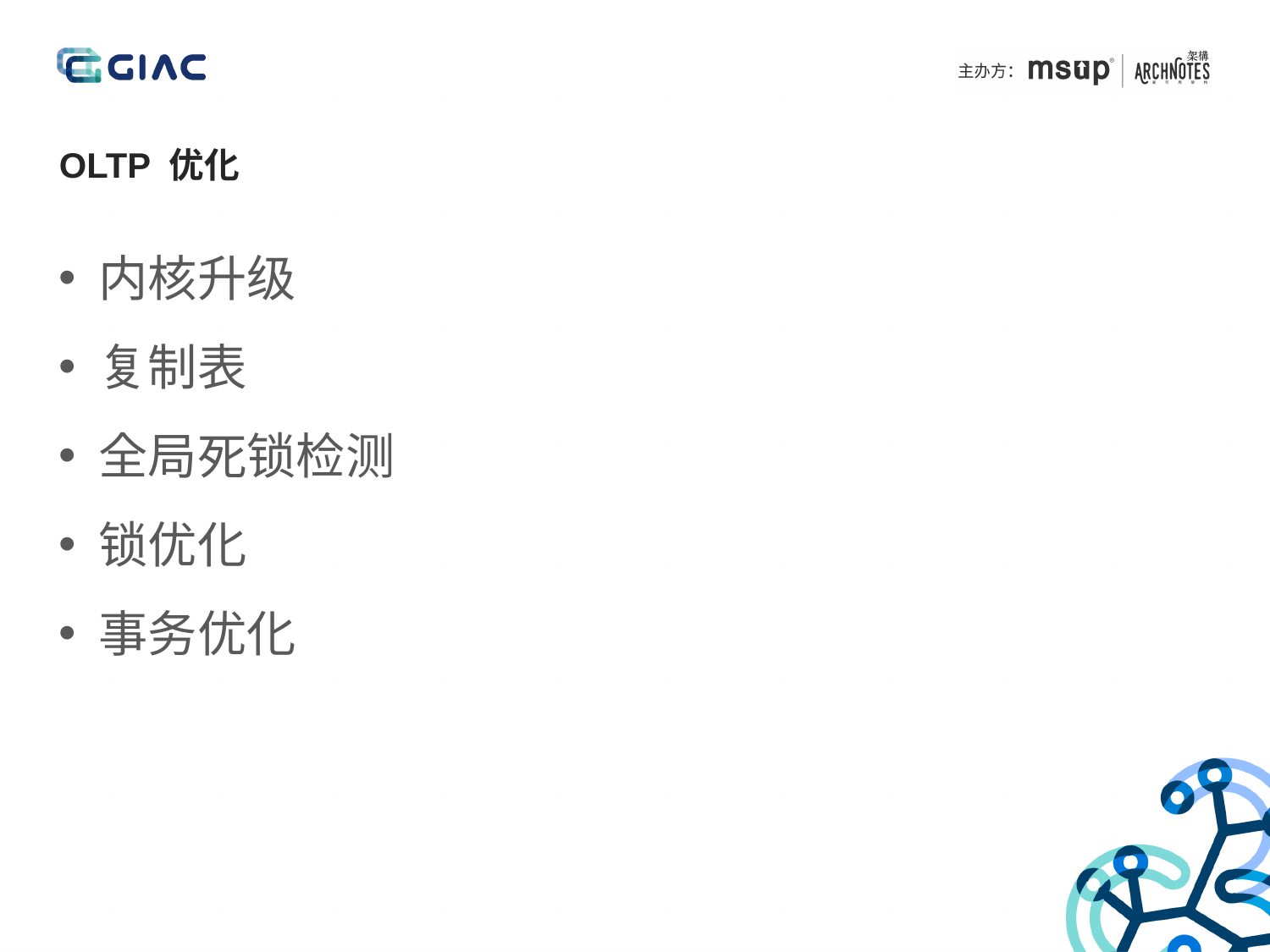

OLTP 优化
内核升级
复制表
全局死锁检测
锁优化
事务优化